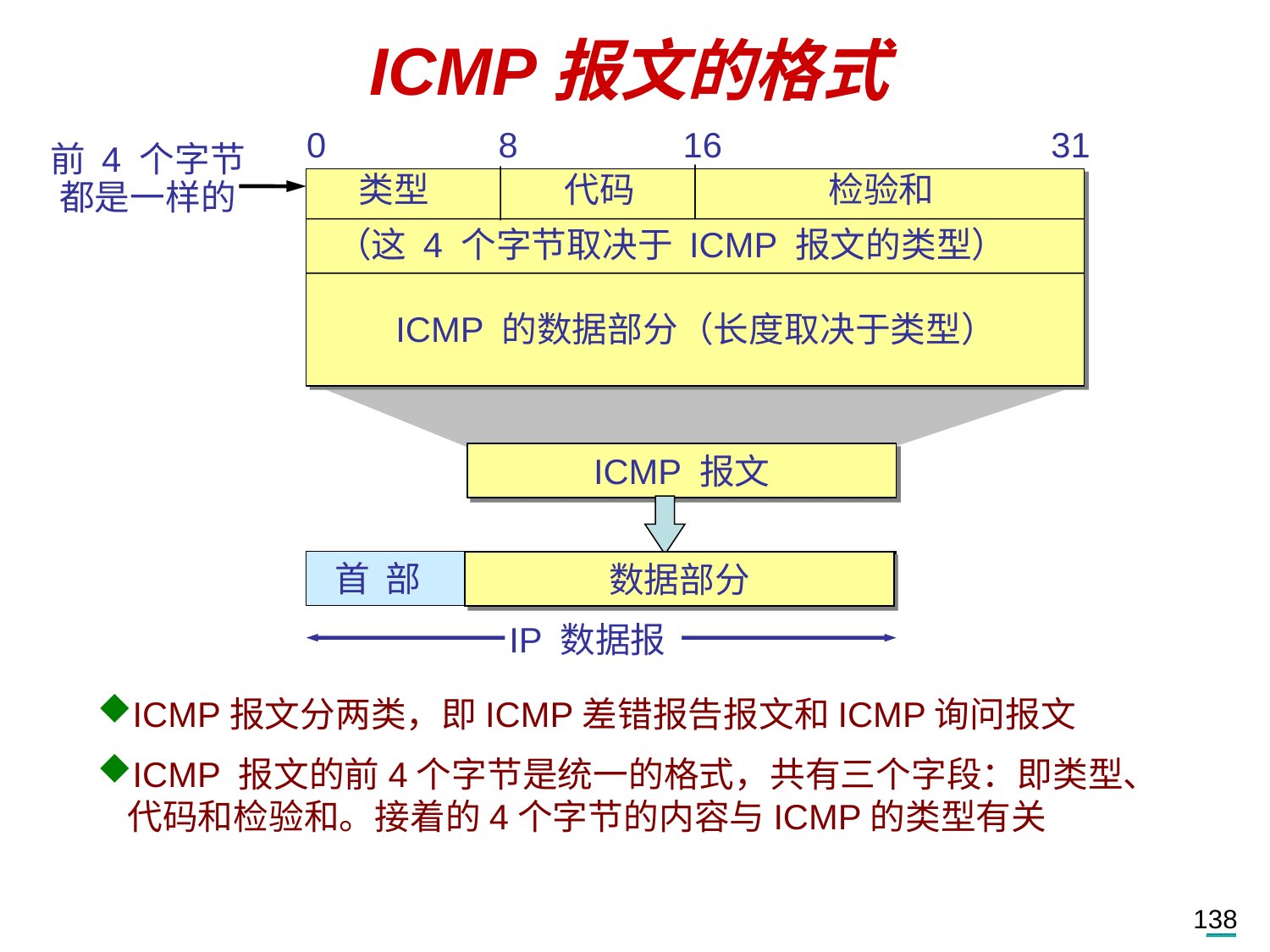

# ICMP报文的格式
0
8
16
31
前 4 个字节
都是一样的
类型
代码
检验和

（这 4 个字节取决于 ICMP 报文的类型）
ICMP 的数据部分（长度取决于类型）

ICMP 报文

首  部

数据部分

IP 数据报

ICMP报文分两类，即ICMP差错报告报文和ICMP询问报文
ICMP 报文的前4个字节是统一的格式，共有三个字段：即类型、代码和检验和。接着的4个字节的内容与ICMP的类型有关